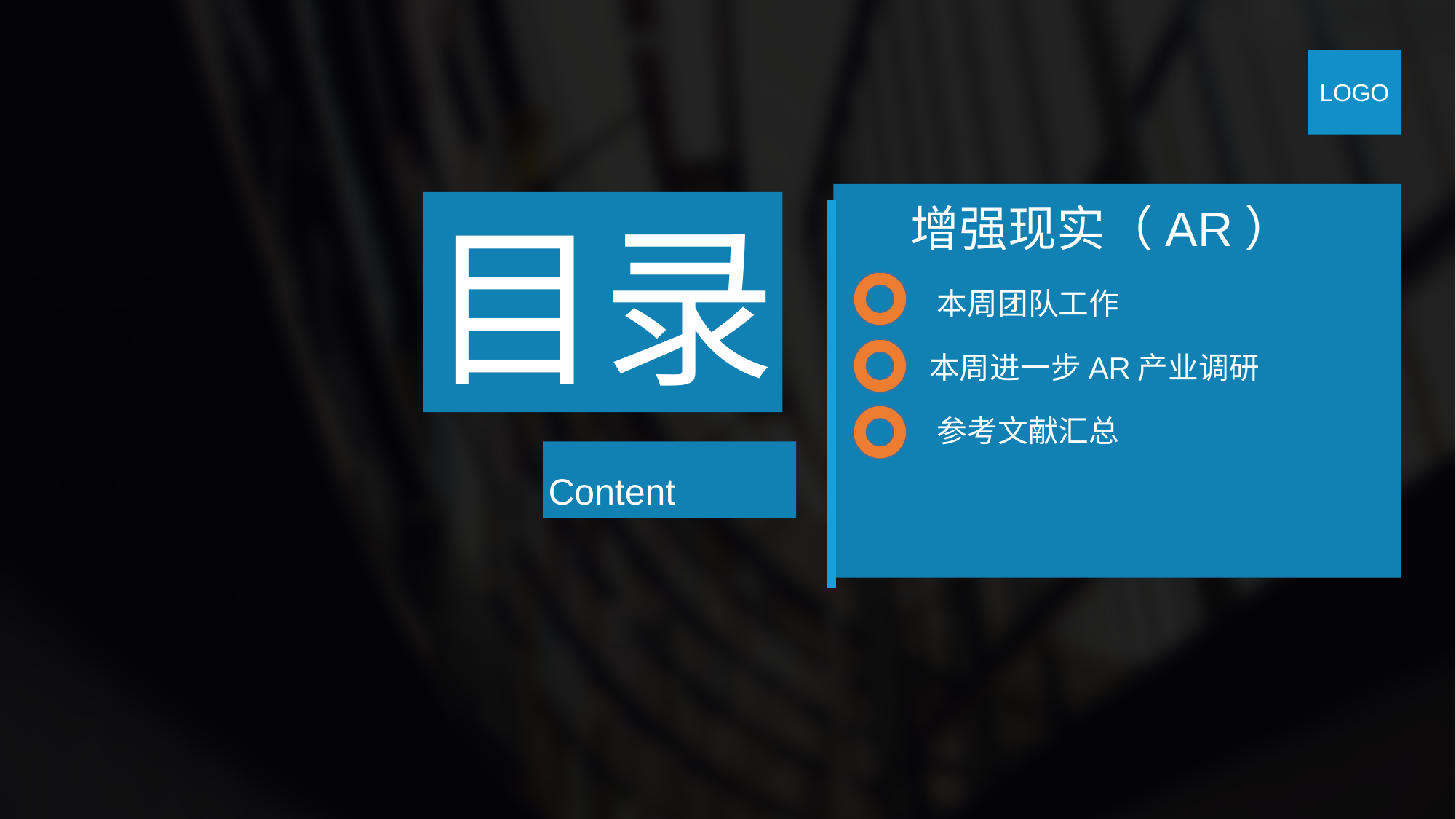

LOGO

目录
增强现实（AR）
本周团队工作
本周进一步AR产业调研
参考文献汇总

Content